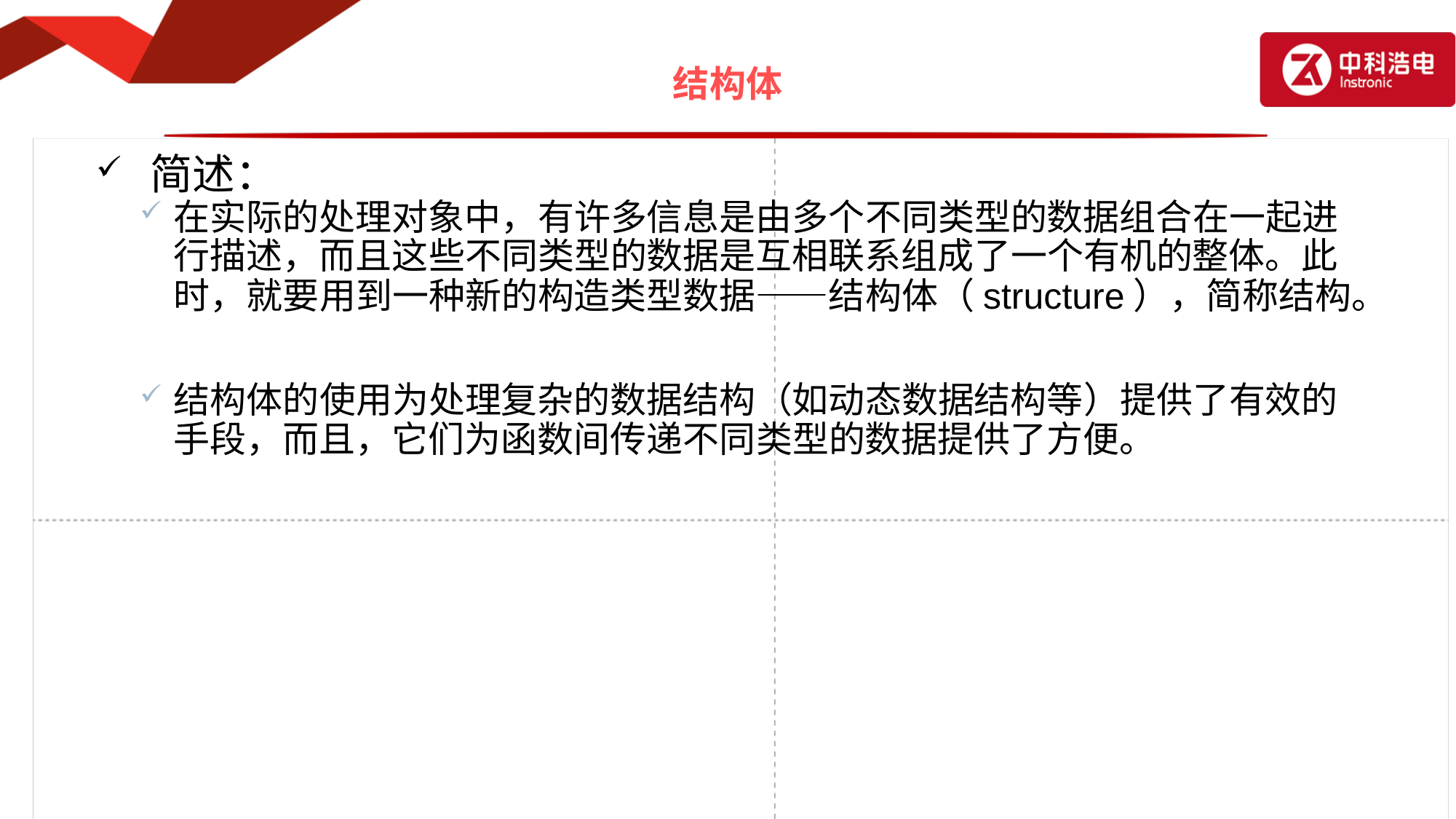

# 结构体
简述：
在实际的处理对象中，有许多信息是由多个不同类型的数据组合在一起进行描述，而且这些不同类型的数据是互相联系组成了一个有机的整体。此时，就要用到一种新的构造类型数据——结构体（structure），简称结构。

结构体的使用为处理复杂的数据结构（如动态数据结构等）提供了有效的手段，而且，它们为函数间传递不同类型的数据提供了方便。